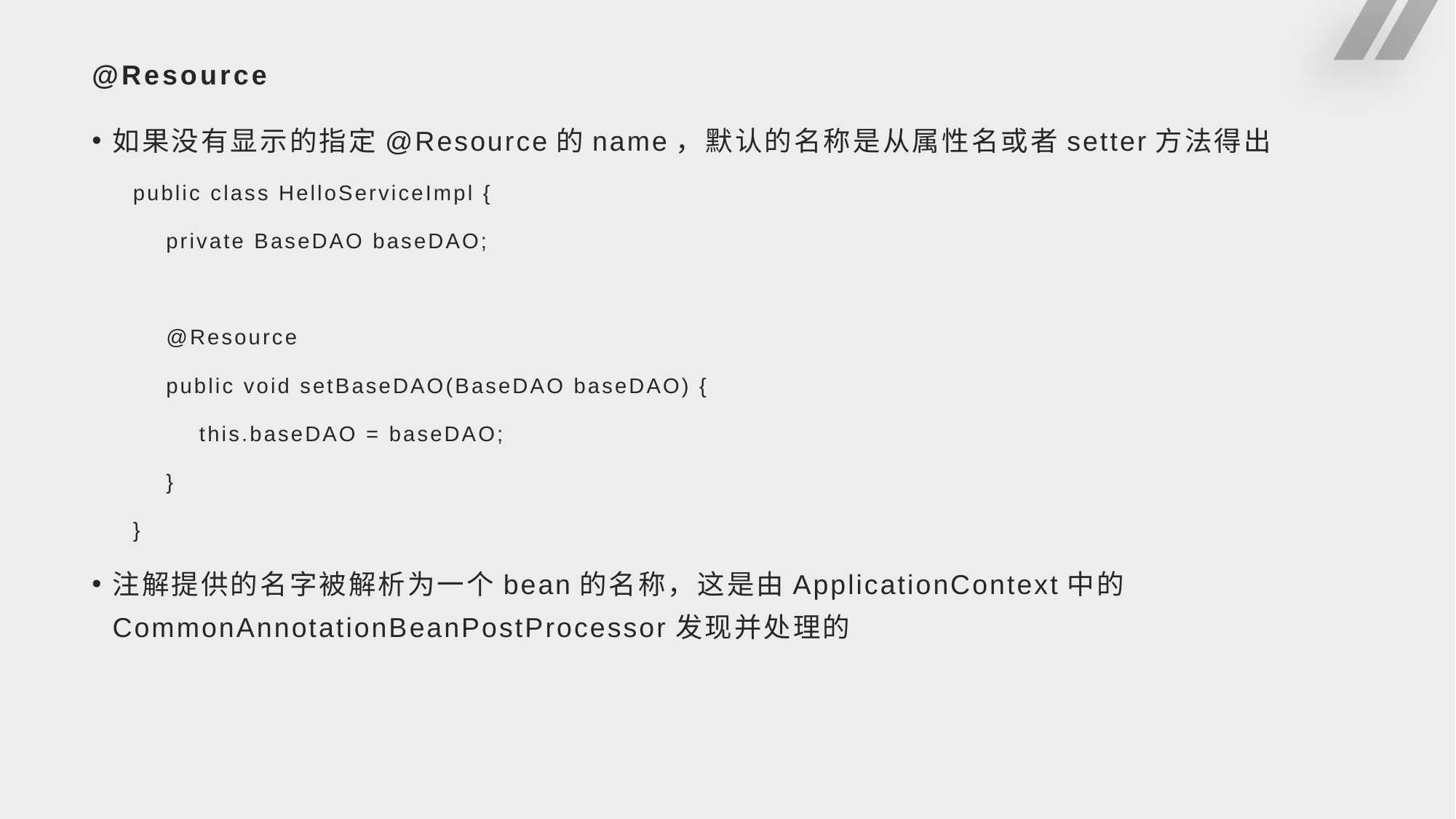

# @Resource
如果没有显示的指定@Resource的name，默认的名称是从属性名或者setter方法得出
public class HelloServiceImpl {
    private BaseDAO baseDAO;

    @Resource
    public void setBaseDAO(BaseDAO baseDAO) {
        this.baseDAO = baseDAO;
    }
}
注解提供的名字被解析为一个bean的名称，这是由ApplicationContext中的CommonAnnotationBeanPostProcessor发现并处理的